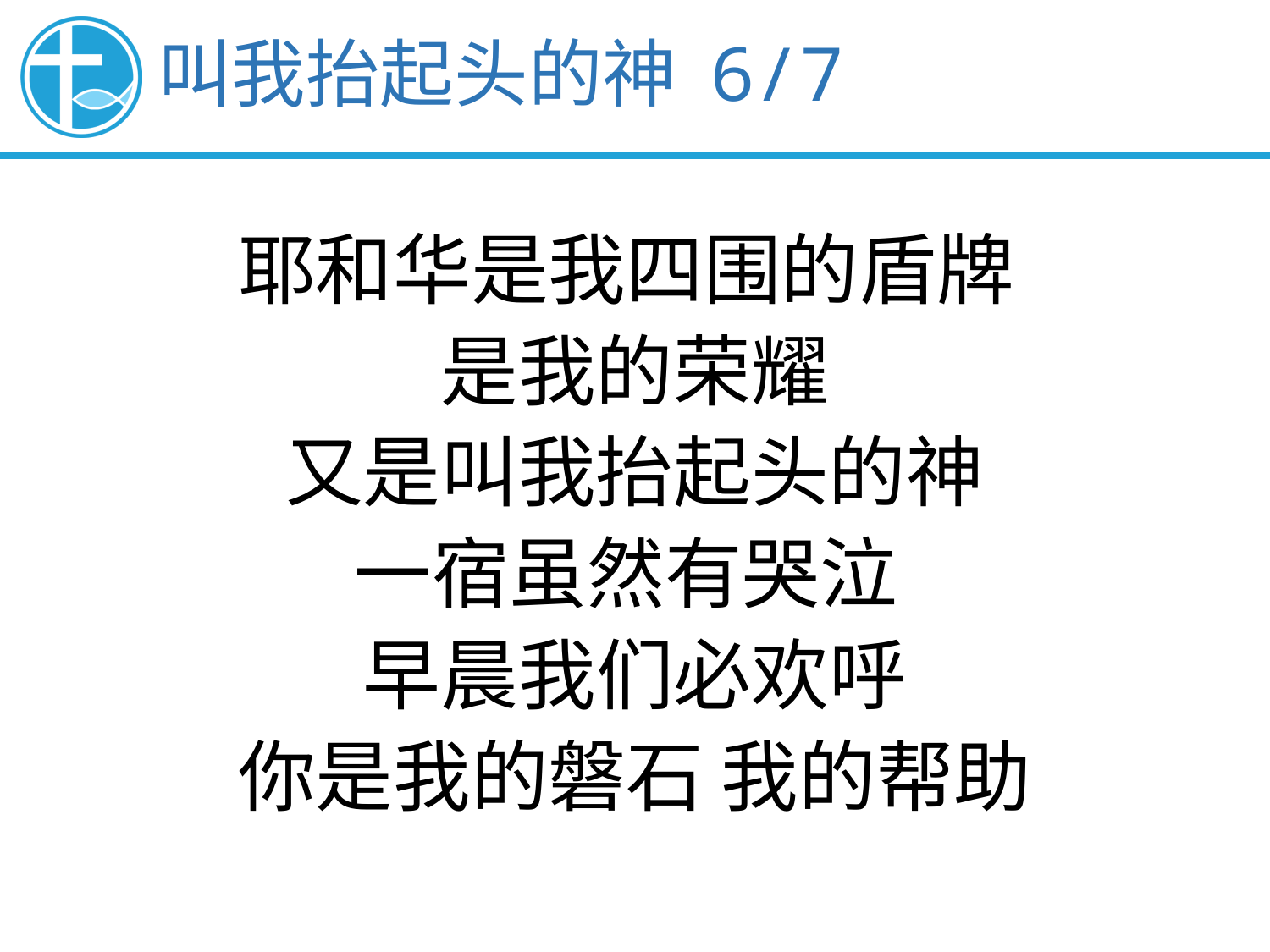

叫我抬起头的神 6/7
耶和华是我四围的盾牌
是我的荣耀
又是叫我抬起头的神
一宿虽然有哭泣
早晨我们必欢呼
你是我的磐石 我的帮助